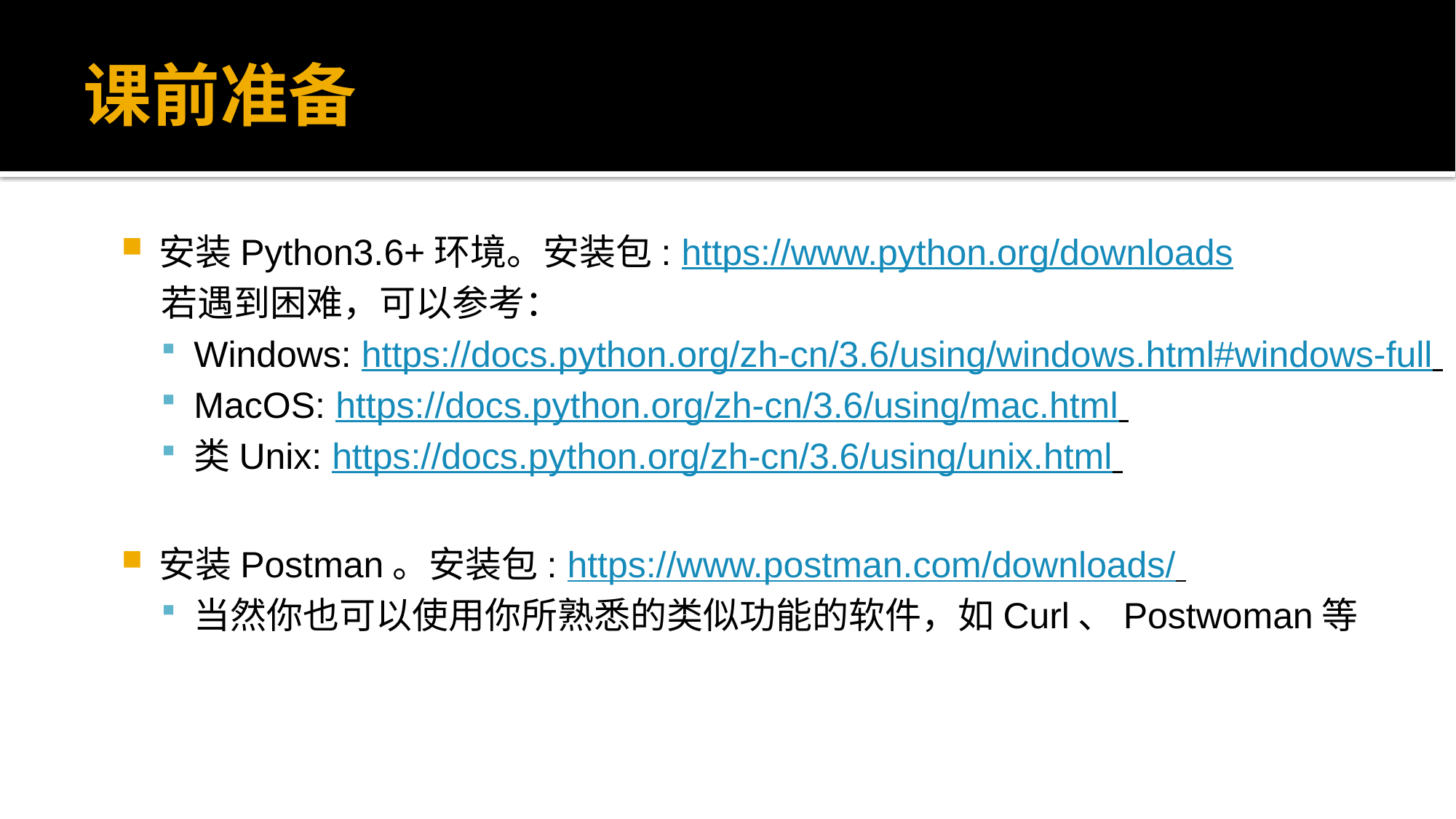

# 课前准备
安装Python3.6+环境。安装包: https://www.python.org/downloads
若遇到困难，可以参考：
Windows: https://docs.python.org/zh-cn/3.6/using/windows.html#windows-full
MacOS: https://docs.python.org/zh-cn/3.6/using/mac.html
类Unix: https://docs.python.org/zh-cn/3.6/using/unix.html

安装Postman。安装包: https://www.postman.com/downloads/
当然你也可以使用你所熟悉的类似功能的软件，如Curl、Postwoman等